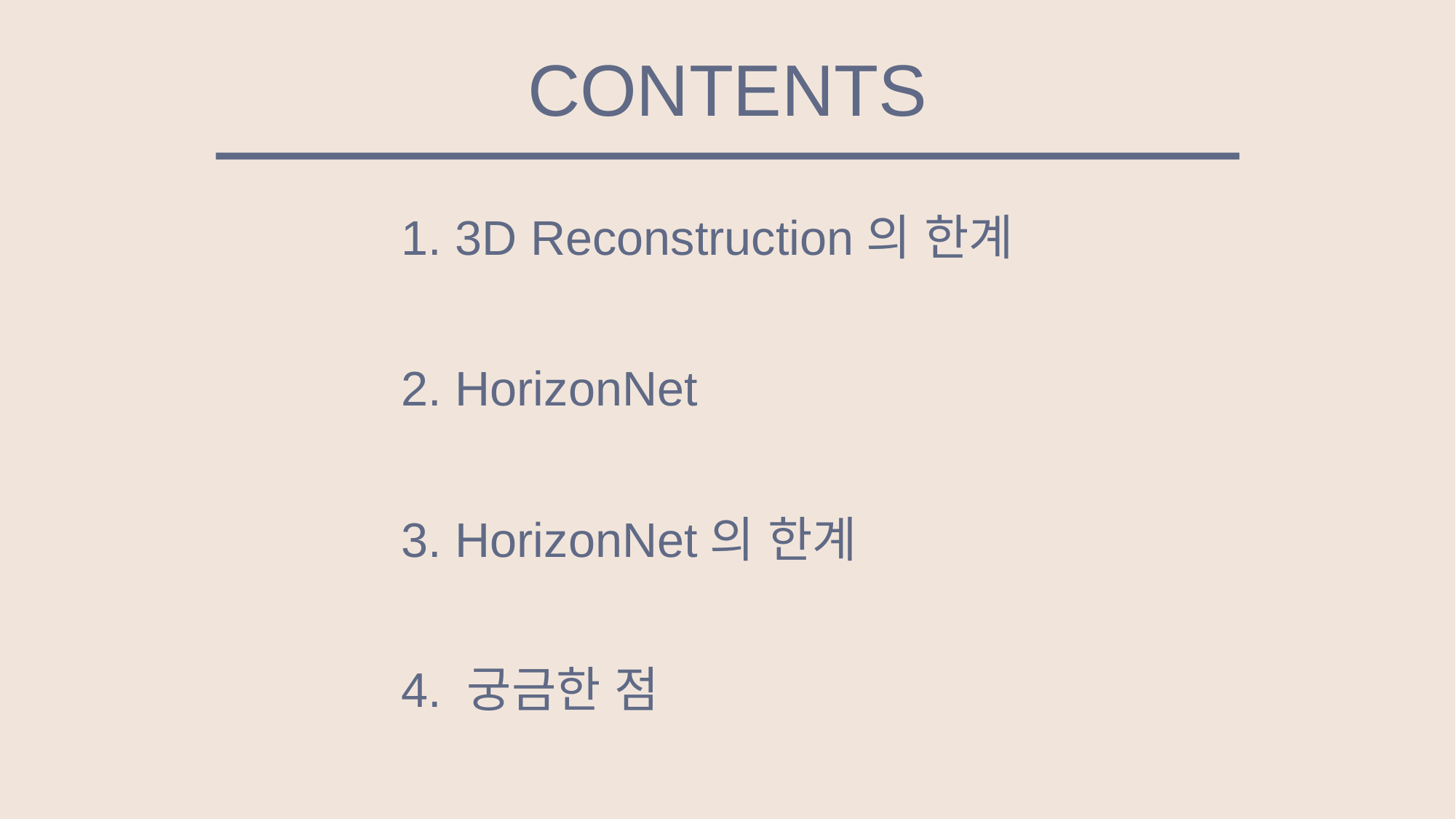

CONTENTS

1. 3D Reconstruction의 한계
2. HorizonNet
3. HorizonNet의 한계
4. 궁금한 점